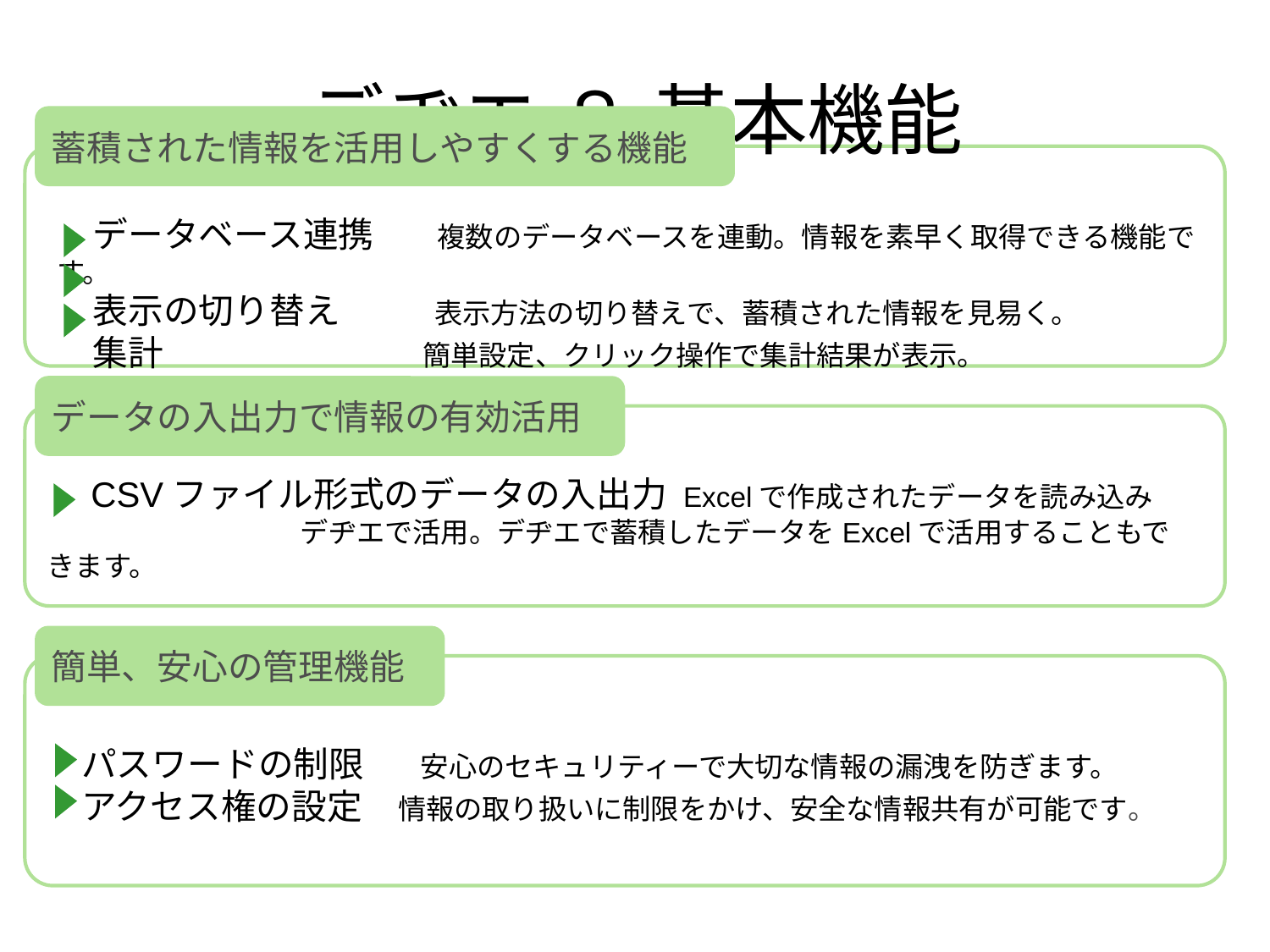

# デヂエ ８ 基本機能

蓄積された情報を活用しやすくする機能

　データベース連携　　複数のデータベースを連動。情報を素早く取得できる機能です。
　表示の切り替え　　   表示方法の切り替えで、蓄積された情報を見易く。
　集計　　　　　　      簡単設定、クリック操作で集計結果が表示。

データの入出力で情報の有効活用

　CSVファイル形式のデータの入出力 Excelで作成されたデータを読み込み
　　　　　　　　　デヂエで活用。デヂエで蓄積したデータをExcelで活用することもできます。

簡単、安心の管理機能

  パスワードの制限　　安心のセキュリティーで大切な情報の漏洩を防ぎます。
  アクセス権の設定　情報の取り扱いに制限をかけ、安全な情報共有が可能です。